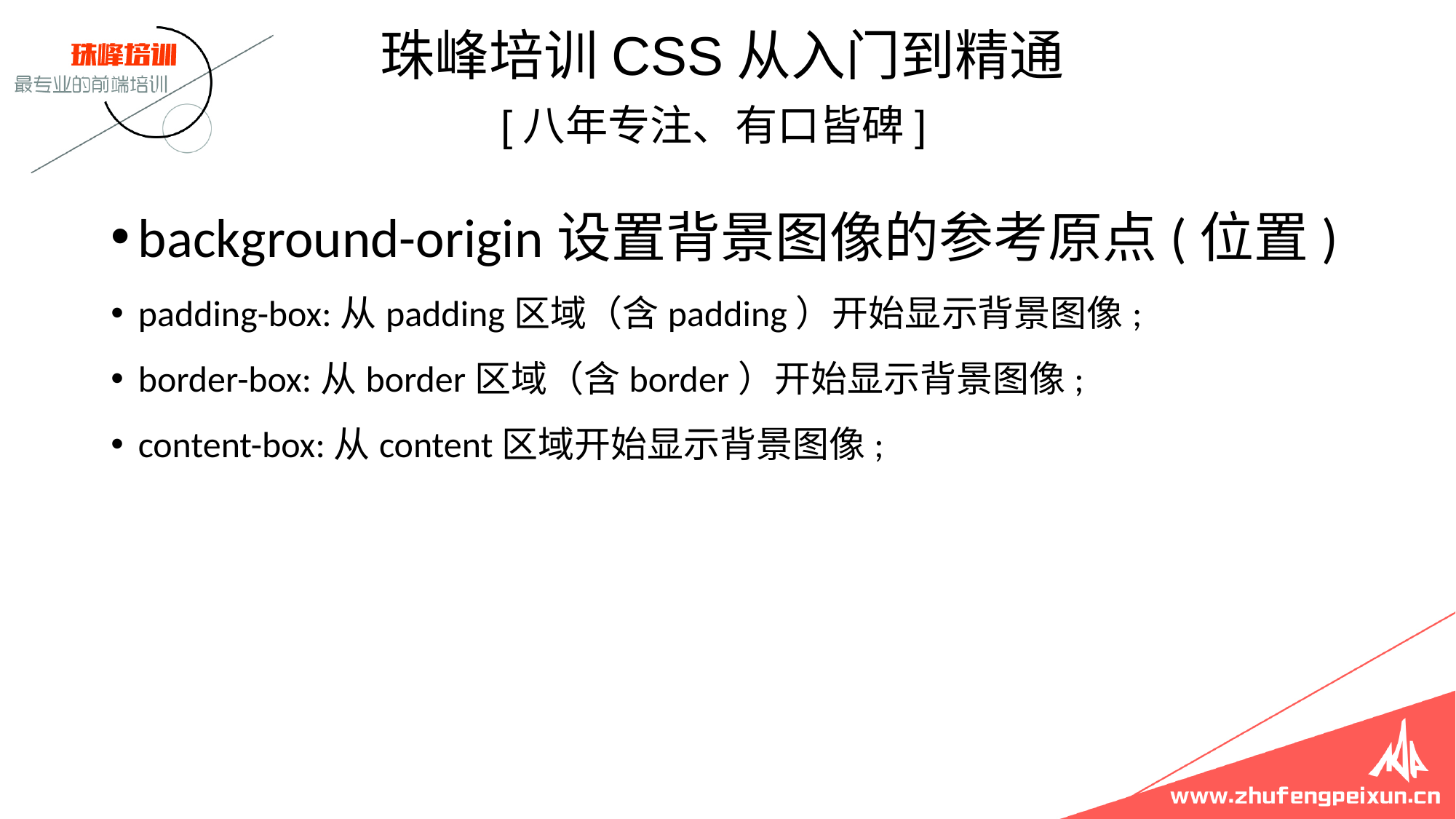

珠峰培训CSS从入门到精通
        [八年专注、有口皆碑]
background-origin设置背景图像的参考原点(位置)
padding-box:从padding区域（含padding）开始显示背景图像;
border-box:从border区域（含border）开始显示背景图像;
content-box:从content区域开始显示背景图像;